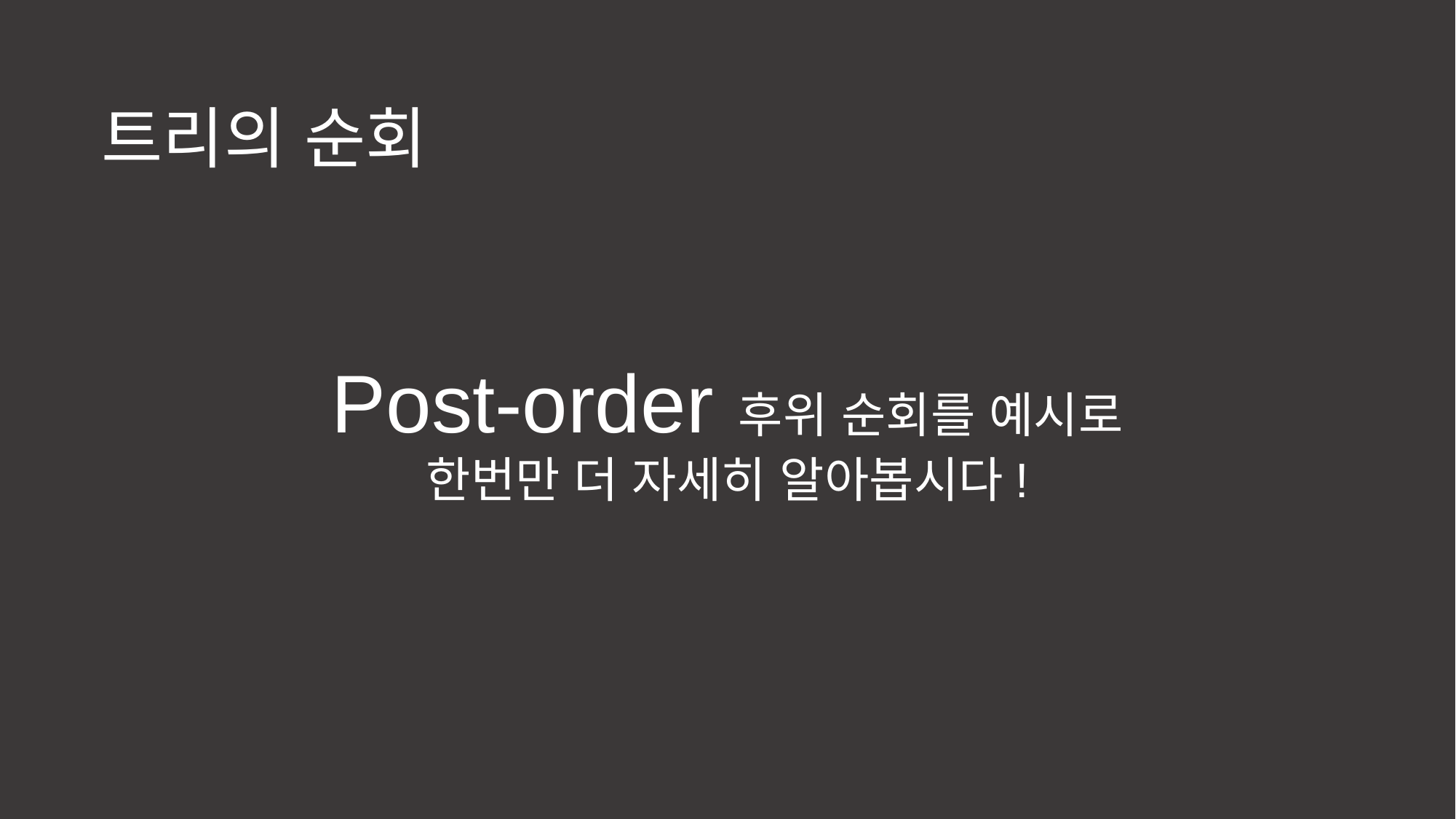

트리의 순회

Post-order 후위 순회를 예시로
한번만 더 자세히 알아봅시다!